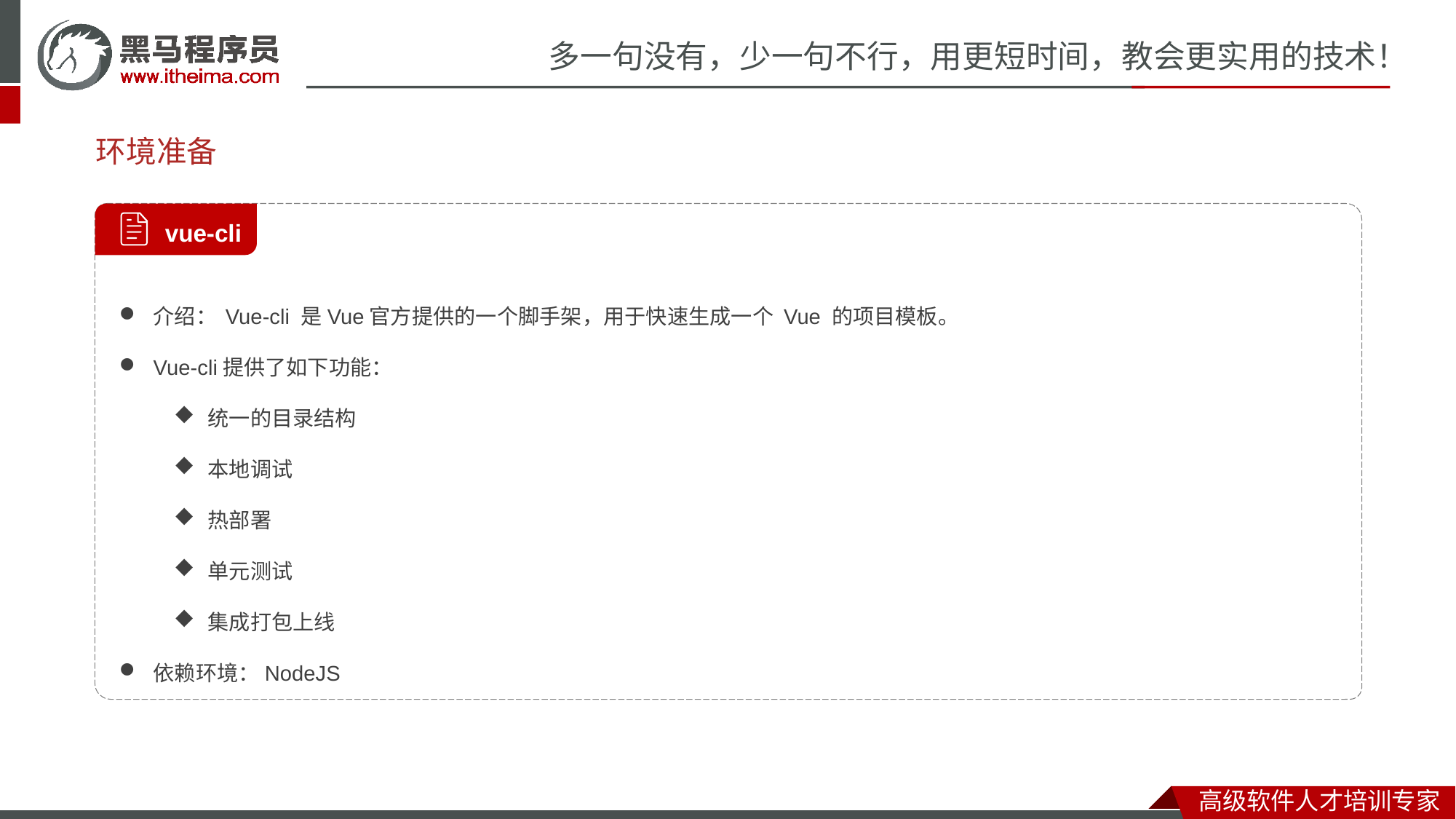

# 环境准备
        vue-cli
介绍： Vue-cli 是Vue官方提供的一个脚手架，用于快速生成一个 Vue 的项目模板。
Vue-cli提供了如下功能：
统一的目录结构
本地调试
热部署
单元测试
集成打包上线
依赖环境：NodeJS